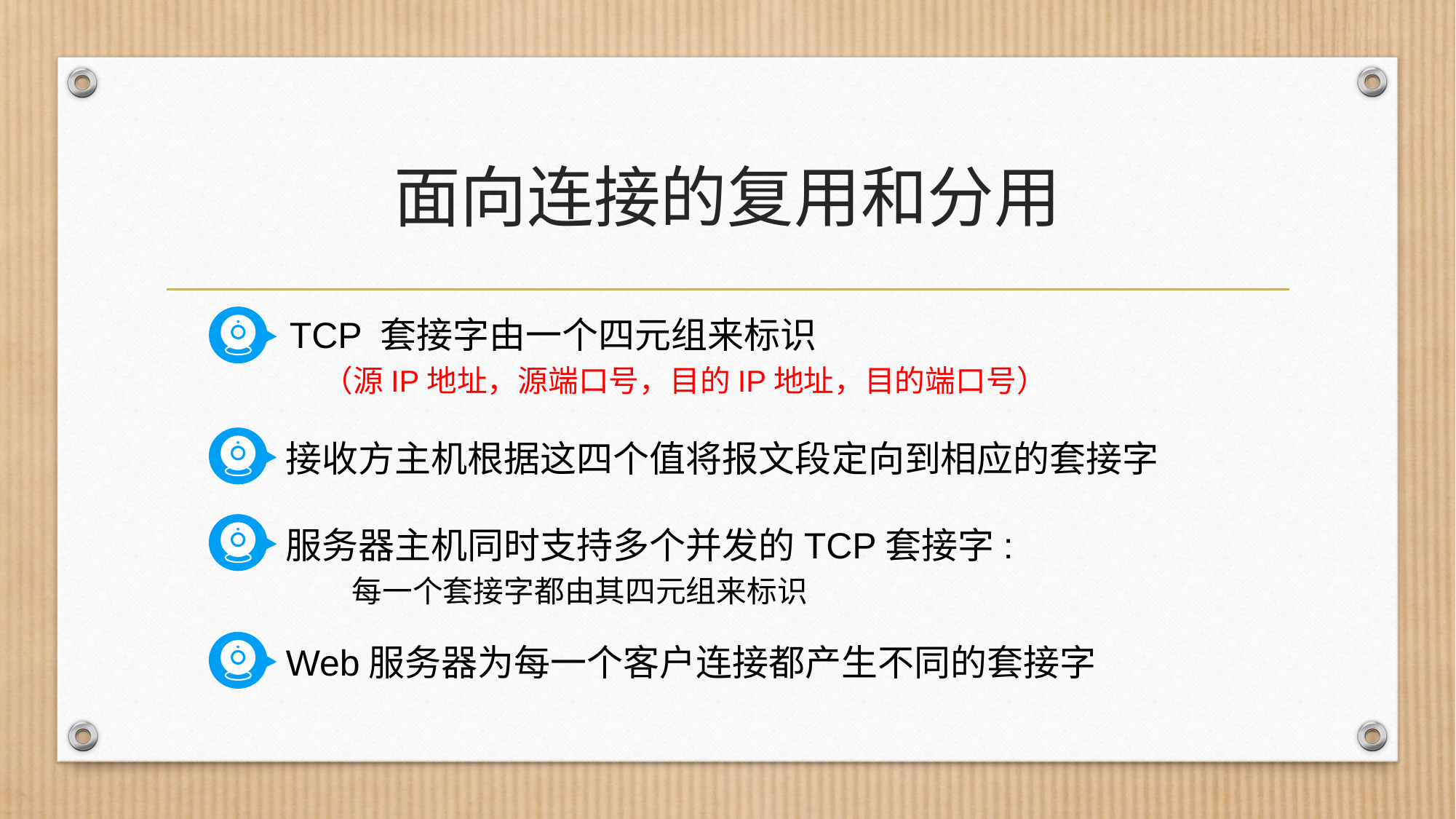

# 面向连接的复用和分用

TCP 套接字由一个四元组来标识
   （源IP地址，源端口号，目的IP地址，目的端口号）

接收方主机根据这四个值将报文段定向到相应的套接字

服务器主机同时支持多个并发的TCP套接字:
       每一个套接字都由其四元组来标识

Web服务器为每一个客户连接都产生不同的套接字